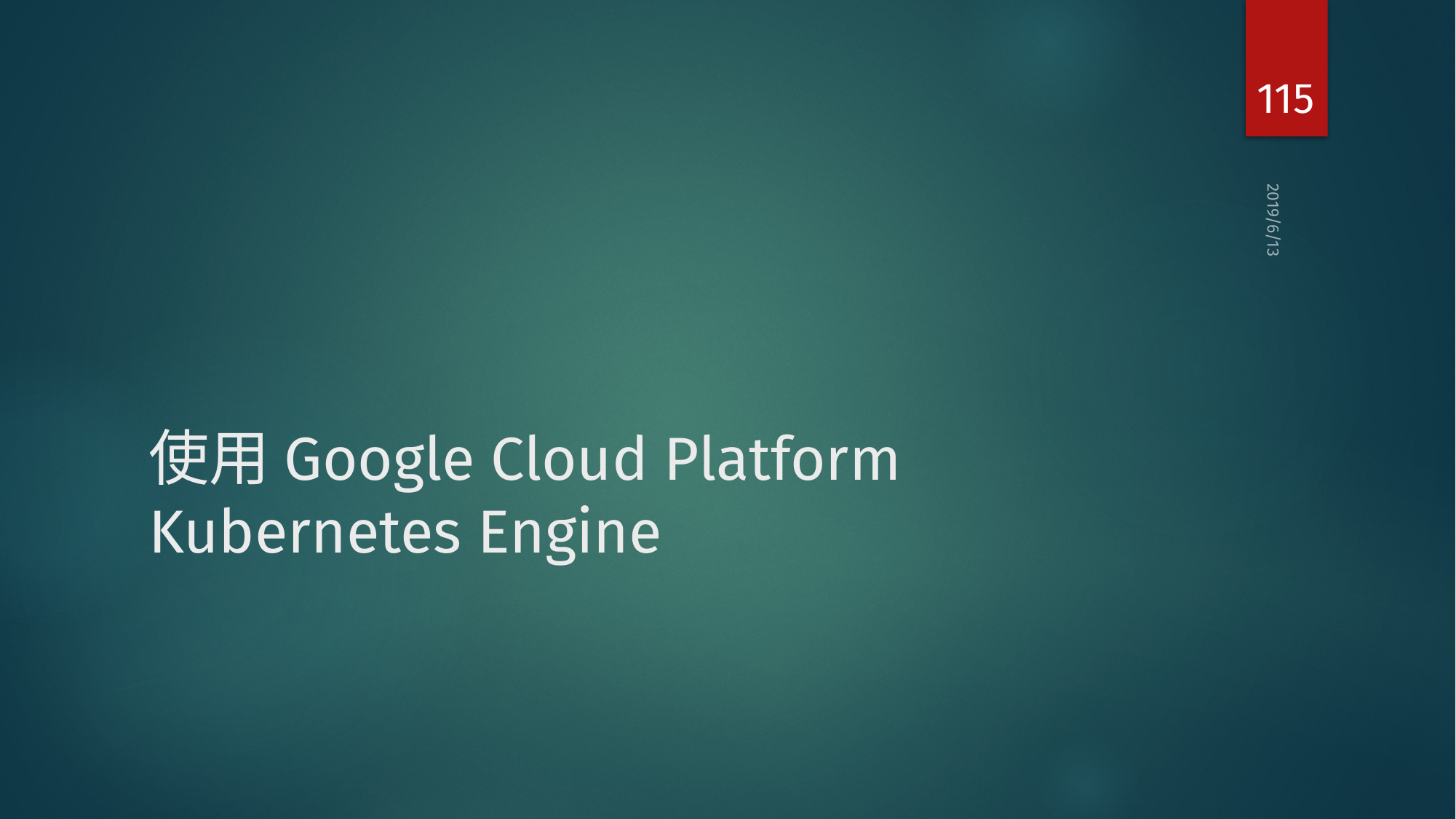

115
2019/6/13
# 使用Google Cloud Platform Kubernetes Engine